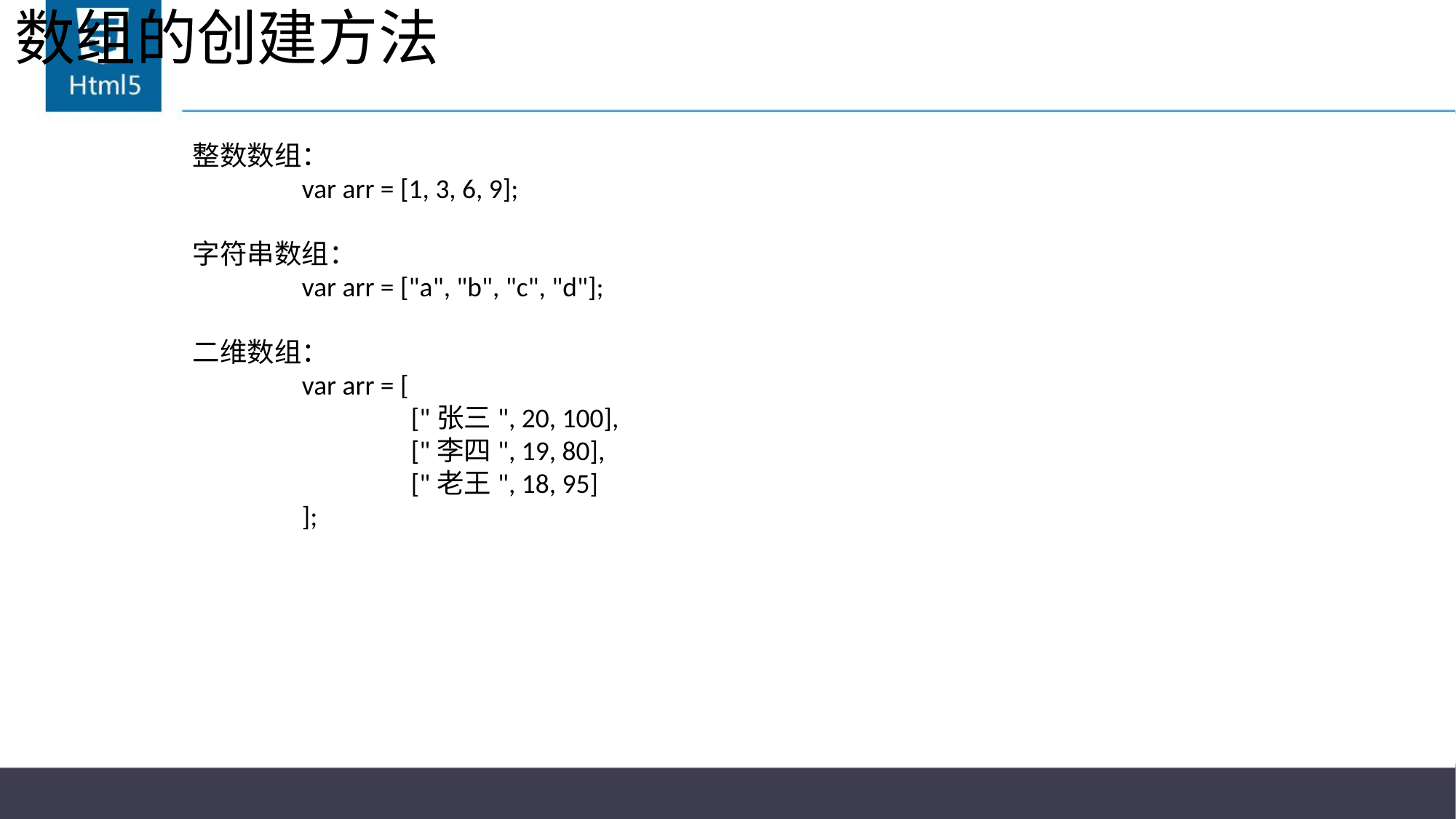

# 数组的创建方法
整数数组：
	var arr = [1, 3, 6, 9];

字符串数组：
	var arr = ["a", "b", "c", "d"];

二维数组：
	var arr = [
		["张三", 20, 100],
		["李四", 19, 80],
		["老王", 18, 95]
	];